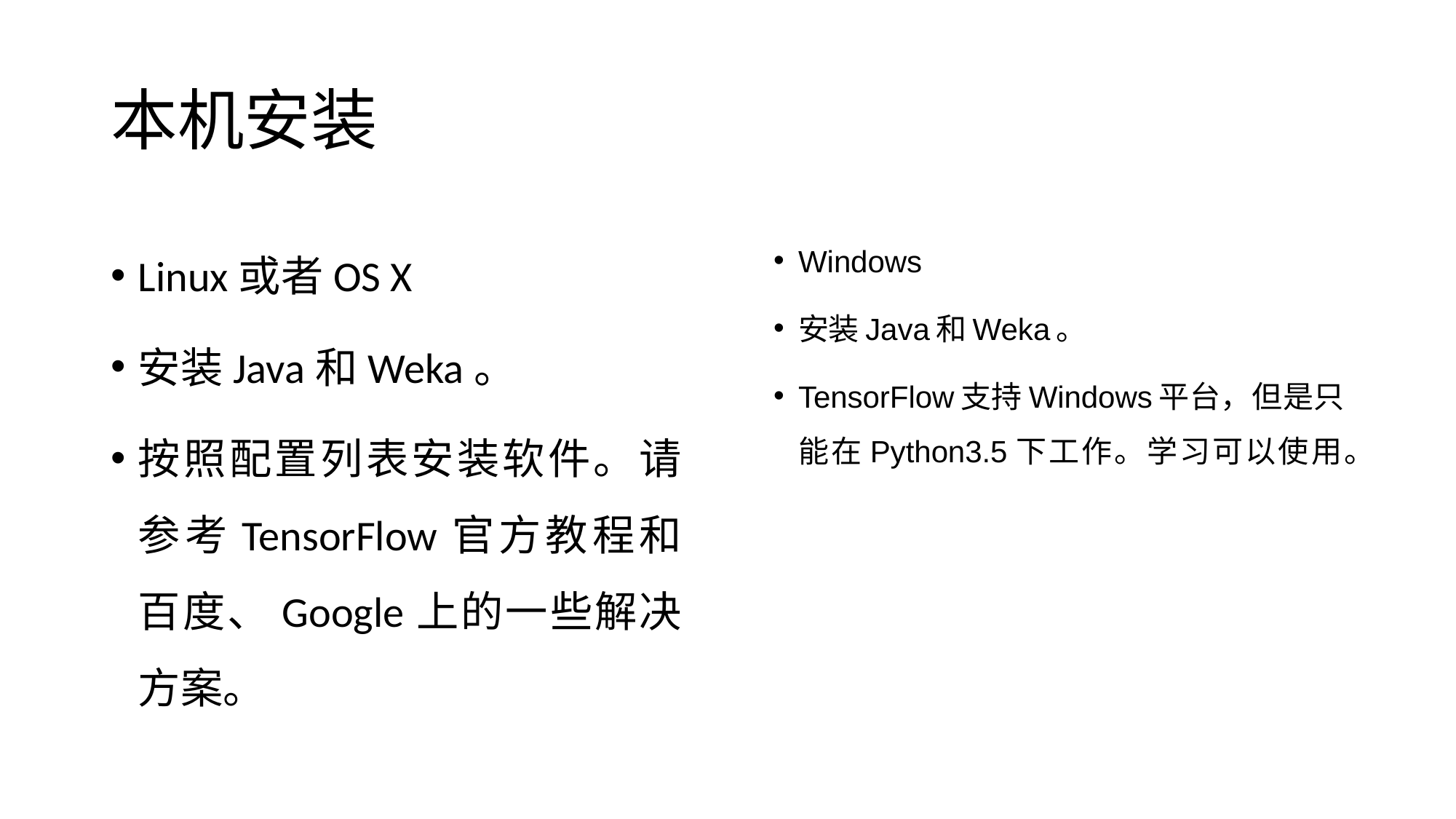

# 本机安装
Linux或者OS X
安装Java和Weka。
按照配置列表安装软件。请参考TensorFlow官方教程和百度、Google上的一些解决方案。

Windows
安装Java和Weka。
TensorFlow支持Windows平台，但是只能在Python3.5下工作。学习可以使用。